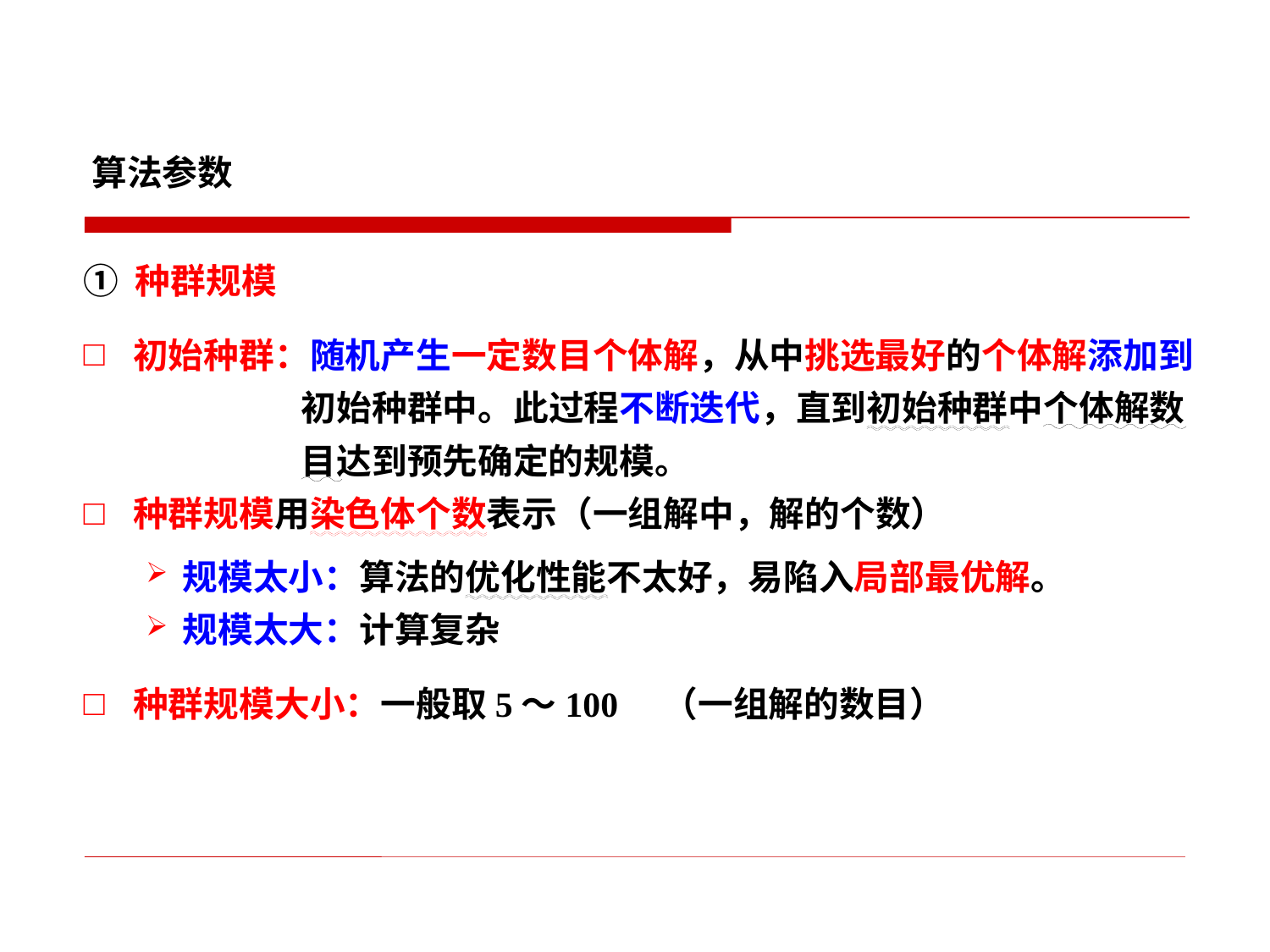

算法参数
① 种群规模
初始种群：随机产生一定数目个体解，从中挑选最好的个体解添加到
                          初始种群中。此过程不断迭代，直到初始种群中个体解数
                          目达到预先确定的规模。
种群规模用染色体个数表示（一组解中，解的个数）
规模太小：算法的优化性能不太好，易陷入局部最优解。
规模太大：计算复杂
种群规模大小：一般取5～100    （一组解的数目）